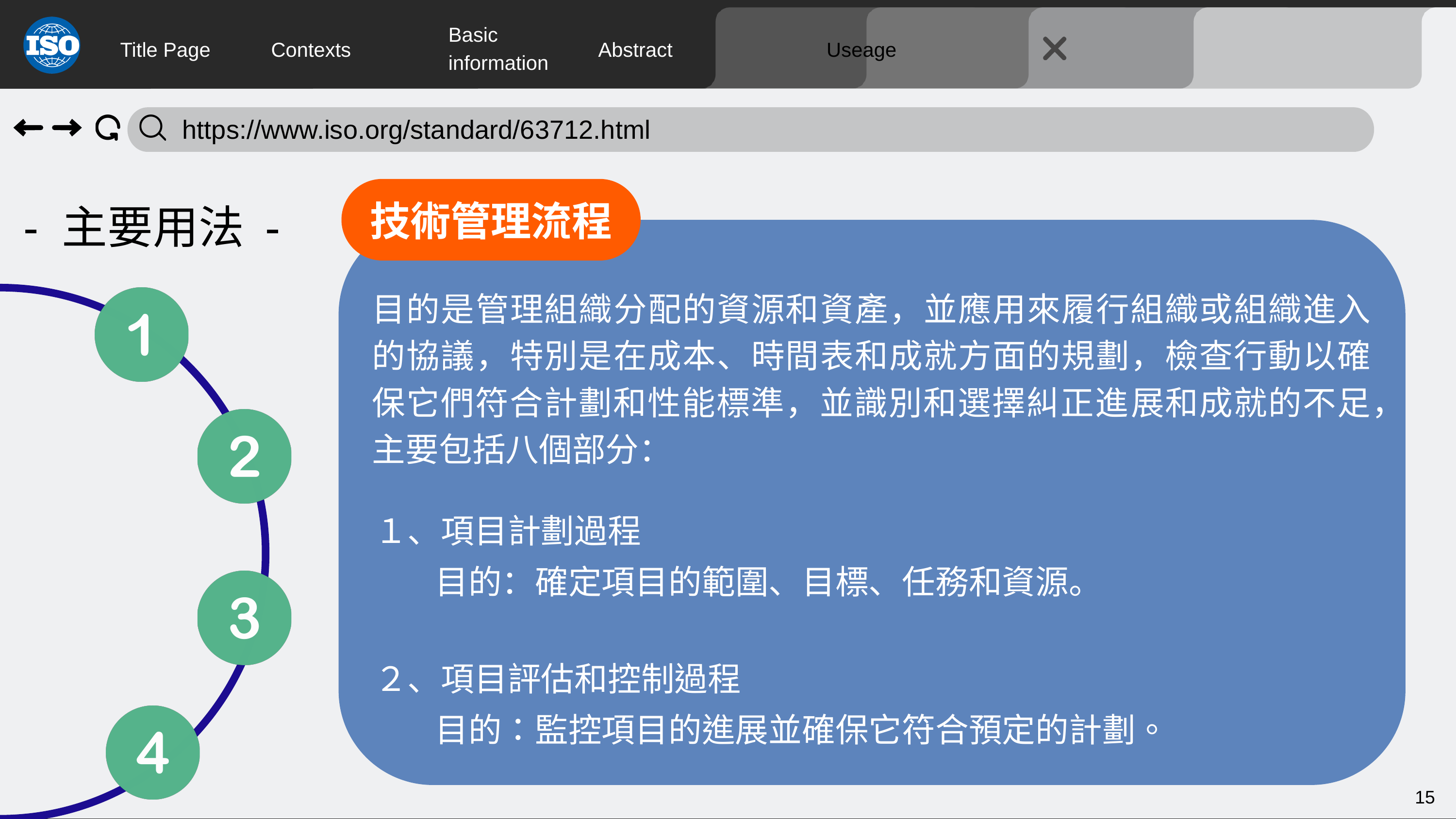

Title Page
Contexts
Abstract
Useage

Basic
information

       https://www.iso.org/standard/63712.html

- 主要用法 -
技術管理流程

目的是管理組織分配的資源和資產，並應用來履行組織或組織進入的協議，特別是在成本、時間表和成就方面的規劃，檢查行動以確保它們符合計劃和性能標準，並識別和選擇糾正進展和成就的不足，主要包括八個部分：

１、項目計劃過程
       目的：確定項目的範圍、目標、任務和資源。

２、項目評估和控制過程
       目的：監控項目的進展並確保它符合預定的計劃。

15